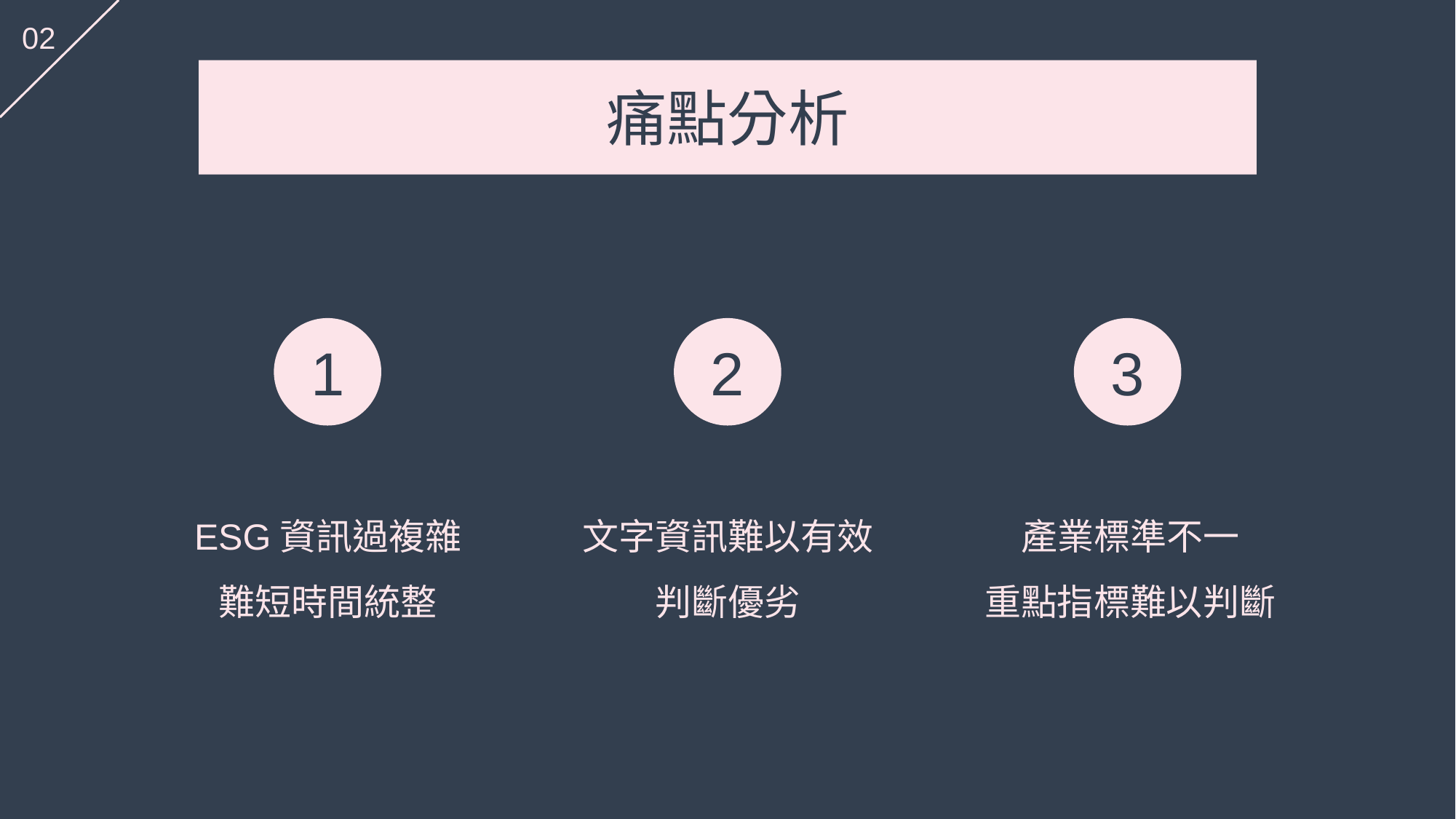

02

痛點分析

1
2
3
ESG資訊過複雜
難短時間統整
文字資訊難以有效判斷優劣
產業標準不一
重點指標難以判斷